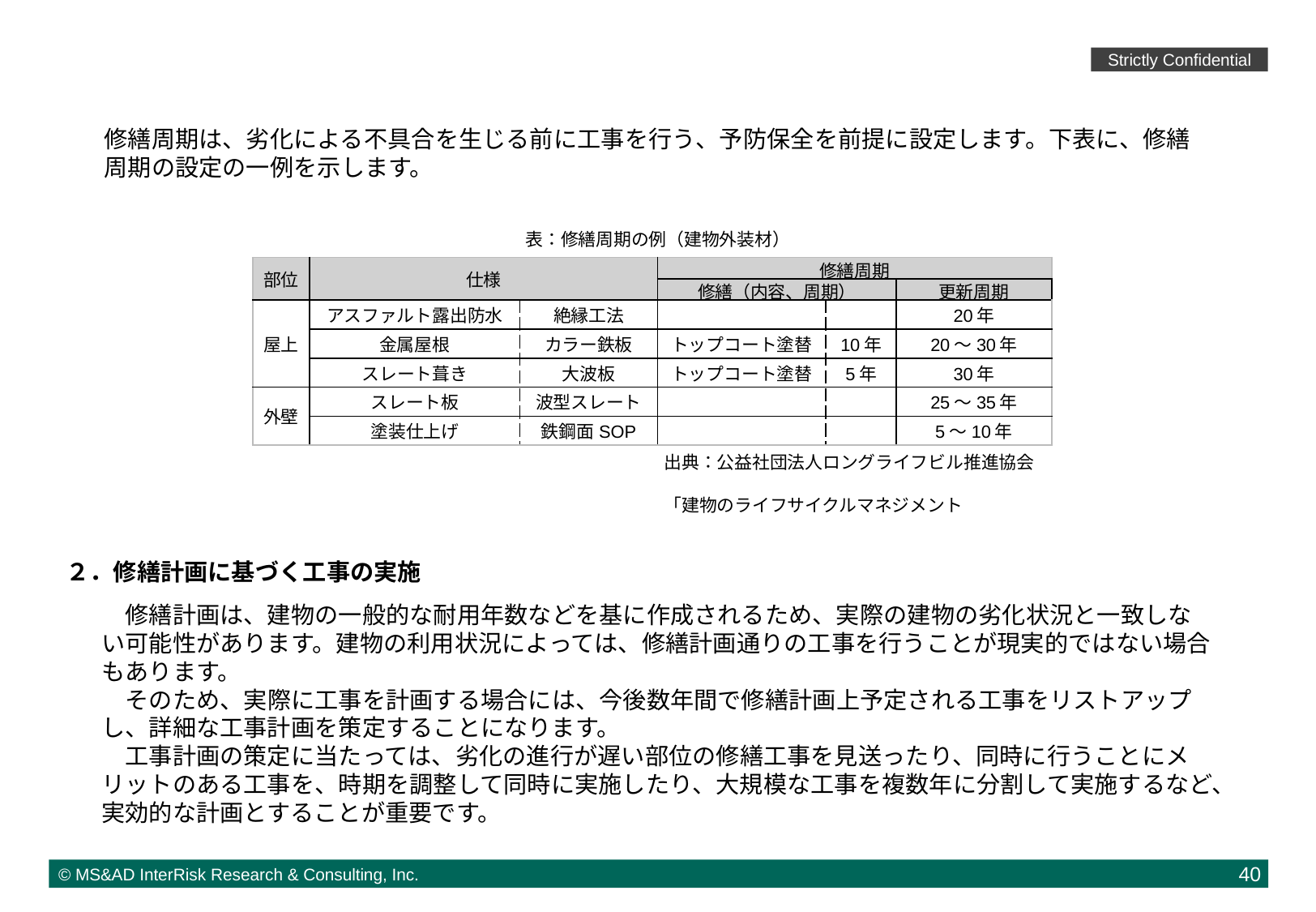

修繕周期は、劣化による不具合を生じる前に工事を行う、予防保全を前提に設定します。下表に、修繕周期の設定の一例を示します。
表：修繕周期の例（建物外装材）
| 部位 | 仕様 |  | 修繕周期 |  |  |
| --- | --- | --- | --- | --- | --- |
|  |  |  | 修繕（内容、周期） |  | 更新周期 |
| 屋上 | アスファルト露出防水 | 絶縁工法 |  |  | 20年 |
|  | 金属屋根 | カラー鉄板 | トップコート塗替 | 10年 | 20～30年 |
|  | スレート葺き | 大波板 | トップコート塗替 | 5年 | 30年 |
| 外壁 | スレート板 | 波型スレート |  |  | 25～35年 |
|  | 塗装仕上げ | 鉄鋼面SOP |  |  | 5～10年 |
出典：公益社団法人ロングライフビル推進協会
「建物のライフサイクルマネジメント
２．修繕計画に基づく工事の実施
　修繕計画は、建物の一般的な耐用年数などを基に作成されるため、実際の建物の劣化状況と一致しない可能性があります。建物の利用状況によっては、修繕計画通りの工事を行うことが現実的ではない場合もあります。
　そのため、実際に工事を計画する場合には、今後数年間で修繕計画上予定される工事をリストアップし、詳細な工事計画を策定することになります。
　工事計画の策定に当たっては、劣化の進行が遅い部位の修繕工事を見送ったり、同時に行うことにメリットのある工事を、時期を調整して同時に実施したり、大規模な工事を複数年に分割して実施するなど、実効的な計画とすることが重要です。
40